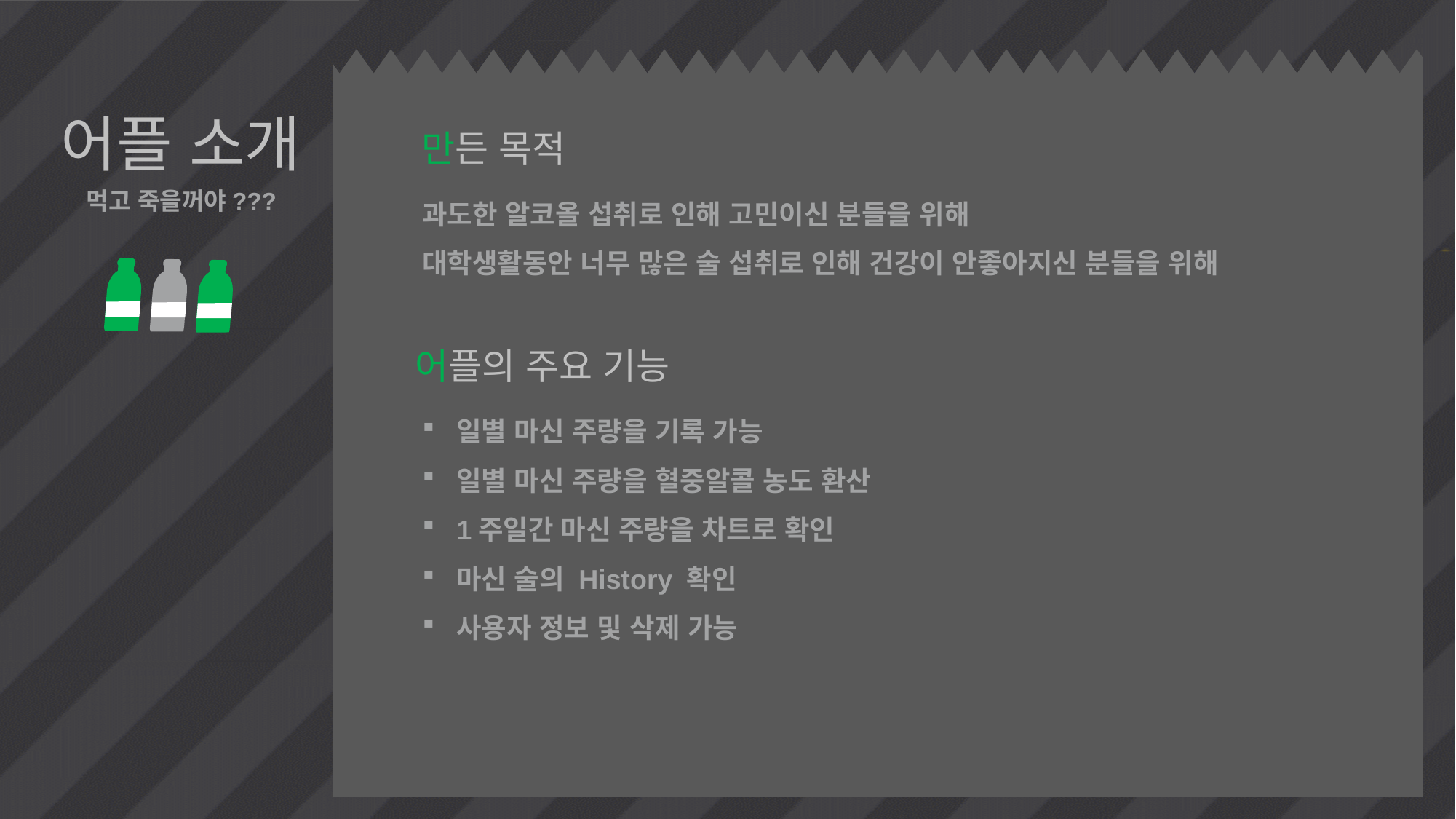

어플 소개
만든 목적
과도한 알코올 섭취로 인해 고민이신 분들을 위해
대학생활동안 너무 많은 술 섭취로 인해 건강이 안좋아지신 분들을 위해
먹고 죽을꺼야???

어플의 주요 기능
일별 마신 주량을 기록 가능
일별 마신 주량을 혈중알콜 농도 환산
1주일간 마신 주량을 차트로 확인
마신 술의 History 확인
사용자 정보 및 삭제 가능